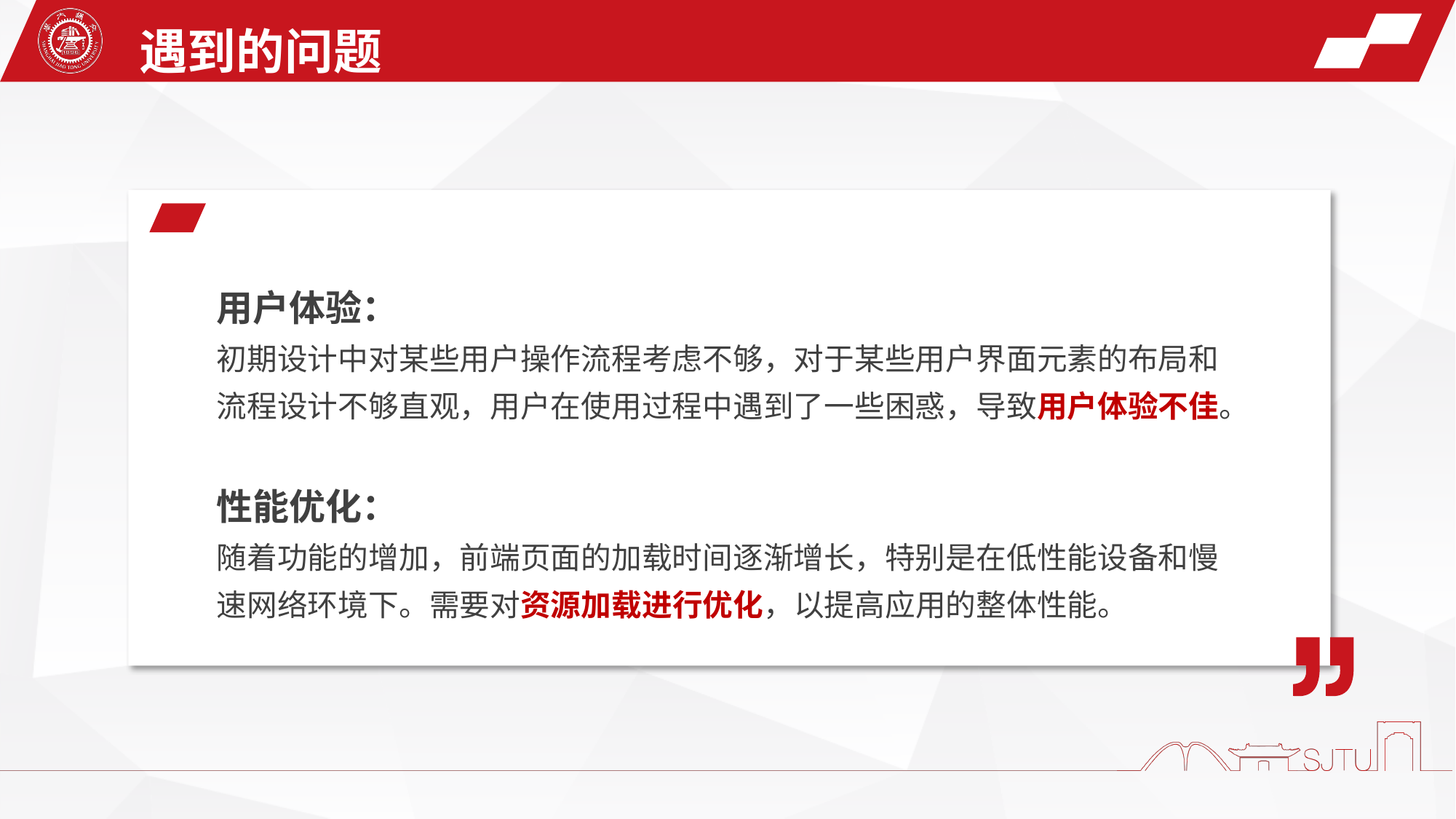

遇到的问题

用户体验：
初期设计中对某些用户操作流程考虑不够，对于某些用户界面元素的布局和流程设计不够直观，用户在使用过程中遇到了一些困惑，导致用户体验不佳。

性能优化：
随着功能的增加，前端页面的加载时间逐渐增长，特别是在低性能设备和慢速网络环境下。需要对资源加载进行优化，以提高应用的整体性能。